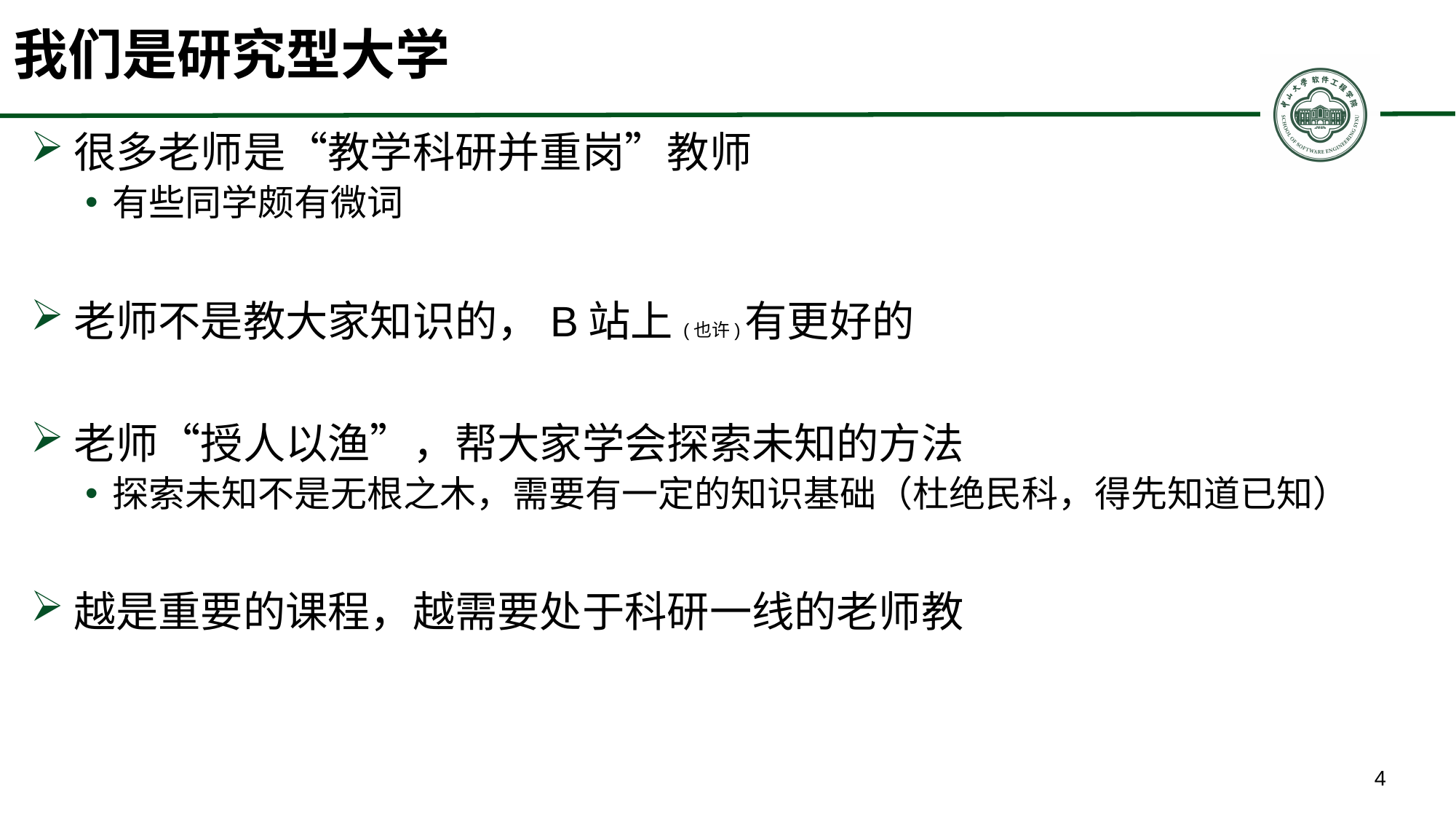

# 我们是研究型大学
很多老师是“教学科研并重岗”教师
有些同学颇有微词

老师不是教大家知识的，B站上(也许)有更好的

老师“授人以渔”，帮大家学会探索未知的方法
探索未知不是无根之木，需要有一定的知识基础（杜绝民科，得先知道已知）

越是重要的课程，越需要处于科研一线的老师教

4